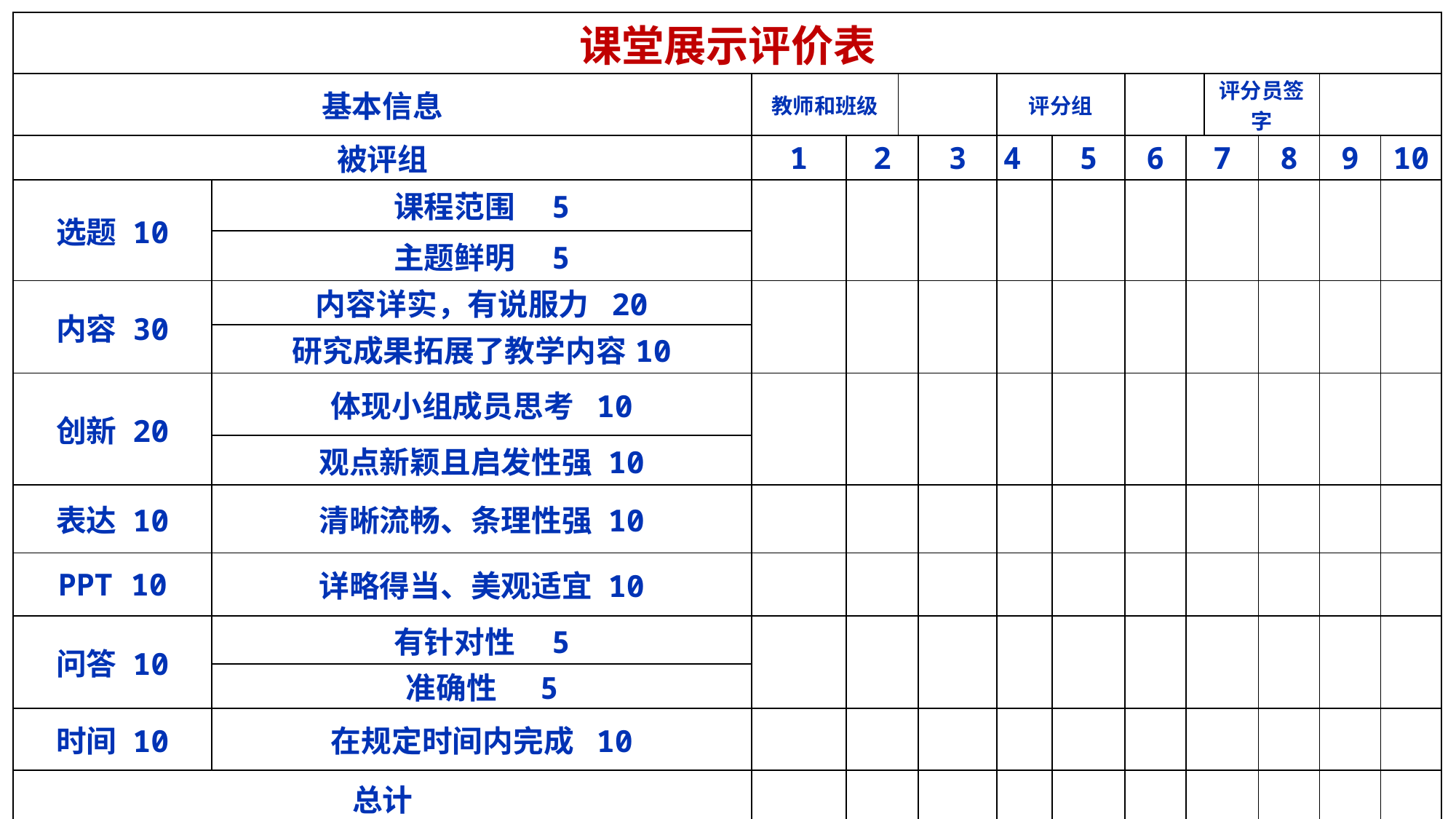

| 课堂展示评价表 |  |  |  |  |  |  |  |  |  |  |  |  |  |
| --- | --- | --- | --- | --- | --- | --- | --- | --- | --- | --- | --- | --- | --- |
| 基本信息 |  | 教师和班级 |  |  |  | 评分组 |  |  |  | 评分员签字 |  |  |  |
| 被评组 |  | 1 | 2 |  | 3 | 4 | 5 | 6 | 7 |  | 8 | 9 | 10 |
| 选题 10 | 课程范围 5 |  |  |  |  |  |  |  |  |  |  |  |  |
|  | 主题鲜明 5 |  |  |  |  |  |  |  |  |  |  |  |  |
| 内容 30 | 内容详实，有说服力 20 |  |  |  |  |  |  |  |  |  |  |  |  |
|  | 研究成果拓展了教学内容10 |  |  |  |  |  |  |  |  |  |  |  |  |
| 创新 20 | 体现小组成员思考 10 |  |  |  |  |  |  |  |  |  |  |  |  |
|  | 观点新颖且启发性强 10 |  |  |  |  |  |  |  |  |  |  |  |  |
| 表达 10 | 清晰流畅、条理性强 10 |  |  |  |  |  |  |  |  |  |  |  |  |
| PPT 10 | 详略得当、美观适宜 10 |  |  |  |  |  |  |  |  |  |  |  |  |
| 问答 10 | 有针对性 5 |  |  |  |  |  |  |  |  |  |  |  |  |
|  | 准确性 5 |  |  |  |  |  |  |  |  |  |  |  |  |
| 时间 10 | 在规定时间内完成 10 |  |  |  |  |  |  |  |  |  |  |  |  |
| 总计 |  |  |  |  |  |  |  |  |  |  |  |  |  |